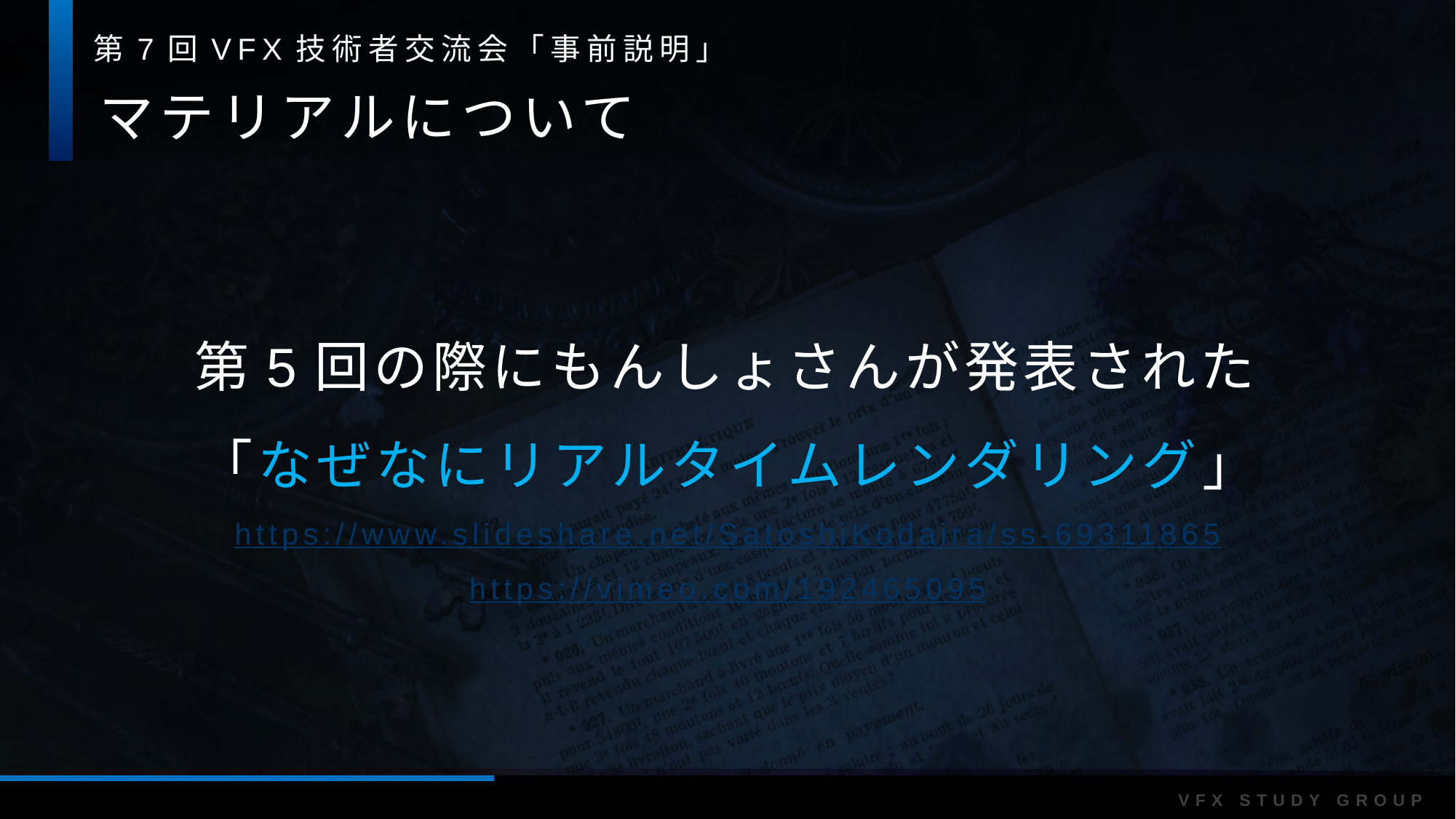

マテリアルについて
第5回の際にもんしょさんが発表された
「なぜなにリアルタイムレンダリング」
https://www.slideshare.net/SatoshiKodaira/ss-69311865
https://vimeo.com/192465095